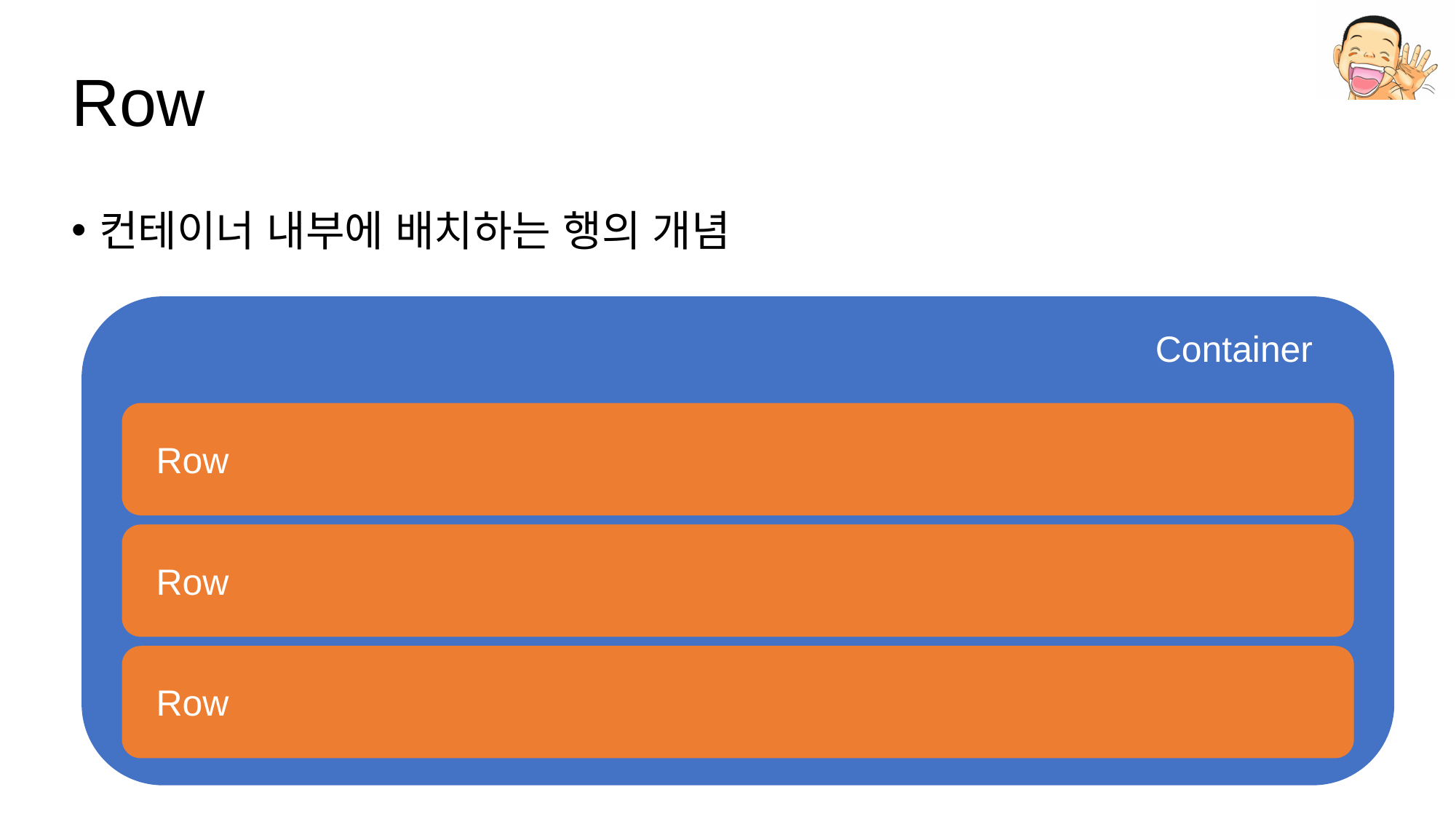

# Row
컨테이너 내부에 배치하는 행의 개념

Container

Row

Row

Row